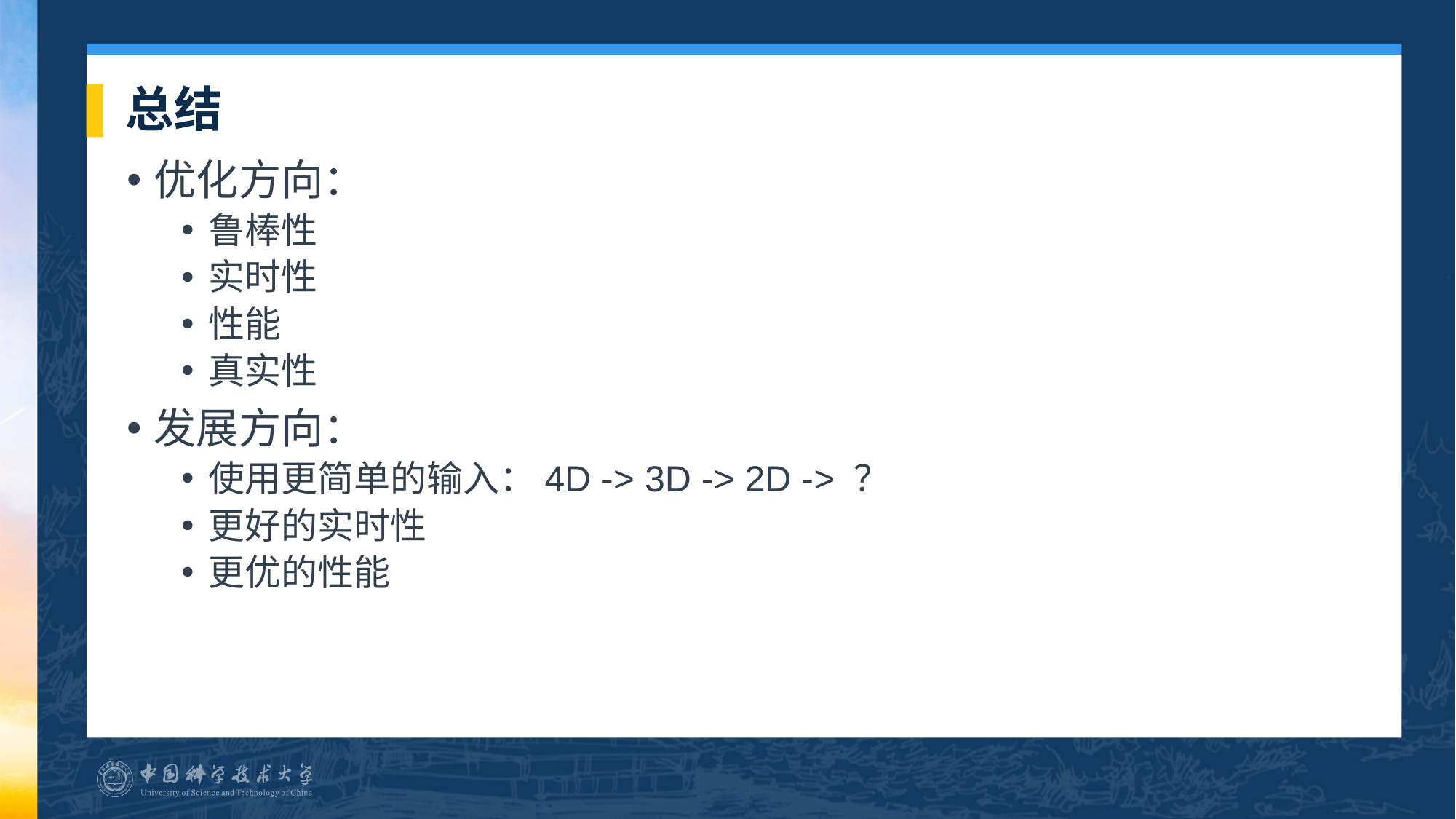

# 总结
优化方向：
鲁棒性
实时性
性能
真实性
发展方向：
使用更简单的输入：4D -> 3D -> 2D -> ？
更好的实时性
更优的性能